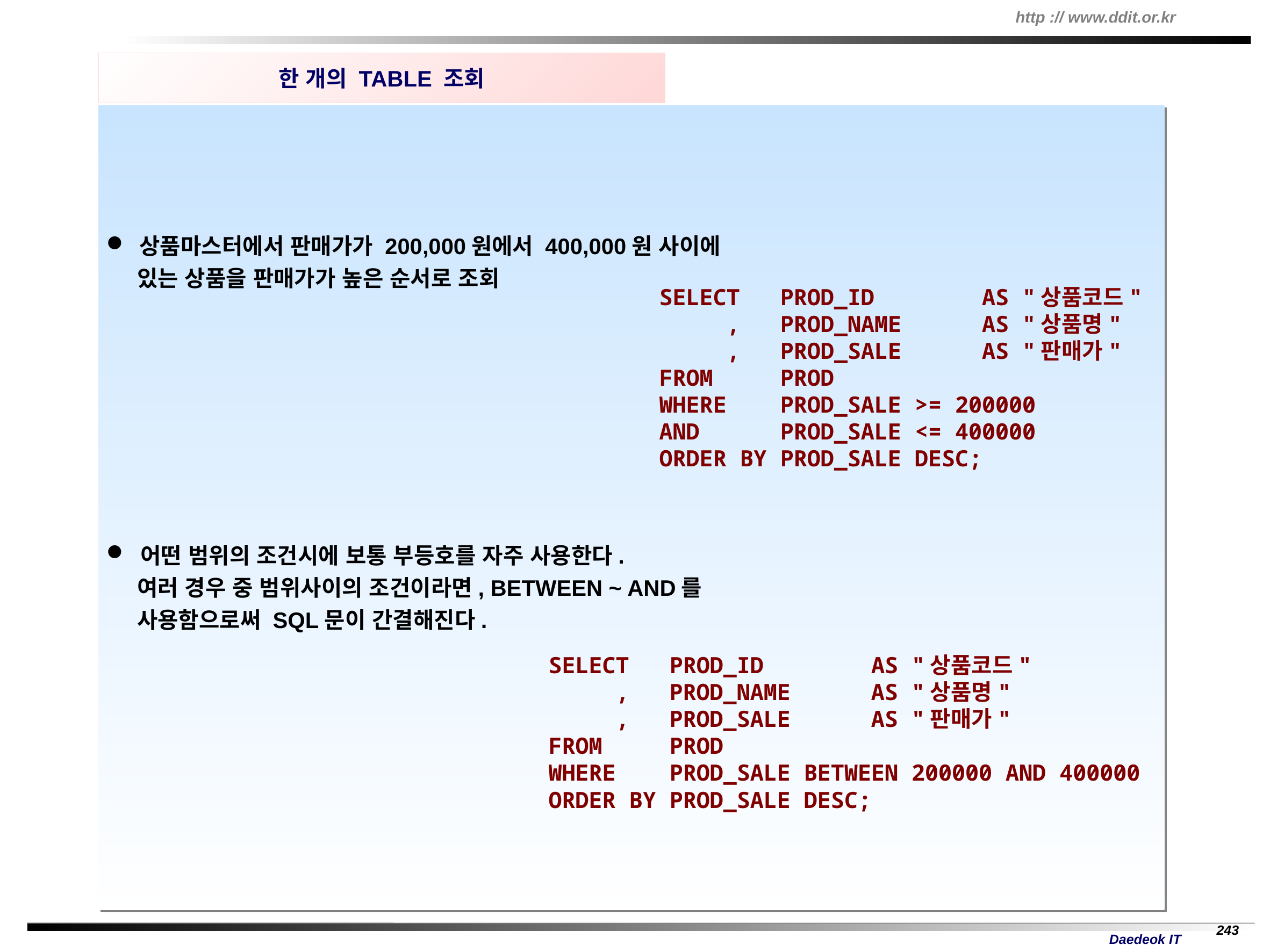

한 개의 TABLE 조회
 상품마스터에서 판매가가 200,000원에서 400,000원 사이에
    있는 상품을 판매가가 높은 순서로 조회

 어떤 범위의 조건시에 보통 부등호를 자주 사용한다.
    여러 경우 중 범위사이의 조건이라면, BETWEEN ~ AND를
    사용함으로써 SQL문이 간결해진다.

SELECT   PROD_ID        AS "상품코드"
     ,   PROD_NAME      AS "상품명"
     ,   PROD_SALE      AS "판매가"
FROM     PROD
WHERE    PROD_SALE >= 200000
AND      PROD_SALE <= 400000
ORDER BY PROD_SALE DESC;
SELECT   PROD_ID        AS "상품코드"
     ,   PROD_NAME      AS "상품명"
     ,   PROD_SALE      AS "판매가"
FROM     PROD
WHERE    PROD_SALE BETWEEN 200000 AND 400000
ORDER BY PROD_SALE DESC;